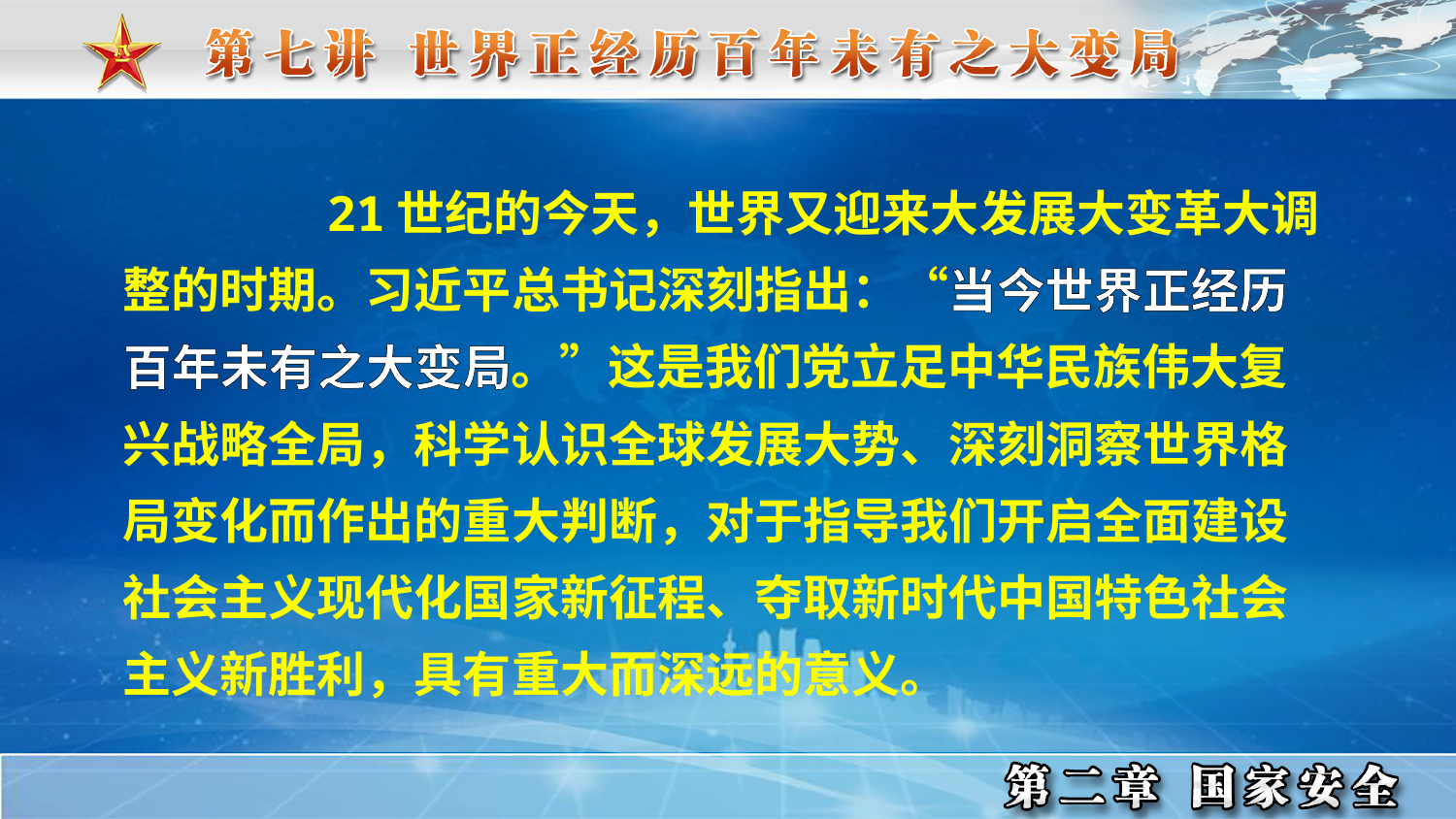

21世纪的今天，世界又迎来大发展大变革大调整的时期。习近平总书记深刻指出：“当今世界正经历百年未有之大变局。”这是我们党立足中华民族伟大复兴战略全局，科学认识全球发展大势、深刻洞察世界格局变化而作出的重大判断，对于指导我们开启全面建设社会主义现代化国家新征程、夺取新时代中国特色社会主义新胜利，具有重大而深远的意义。